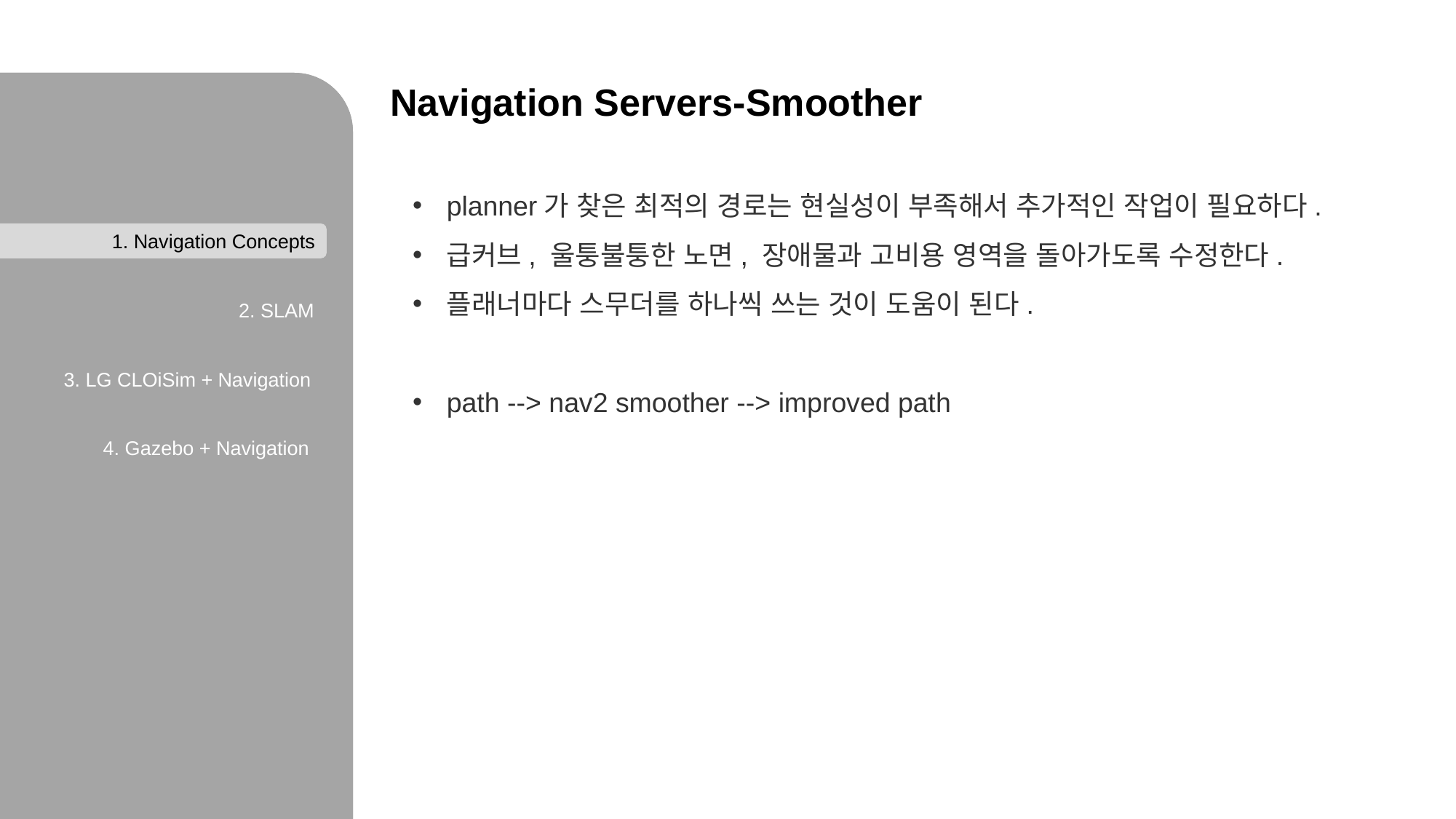

1. Navigation Concepts

2. SLAM
3. LG CLOiSim + Navigation
4. Gazebo + Navigation
Navigation Servers-Smoother
planner가 찾은 최적의 경로는 현실성이 부족해서 추가적인 작업이 필요하다.
급커브, 울퉁불퉁한 노면, 장애물과 고비용 영역을 돌아가도록 수정한다.
플래너마다 스무더를 하나씩 쓰는 것이 도움이 된다.

path --> nav2 smoother --> improved path

1. Navigation Concepts

2. Features of Simulator
3. Comparison of Simulator
4. Research Tasks